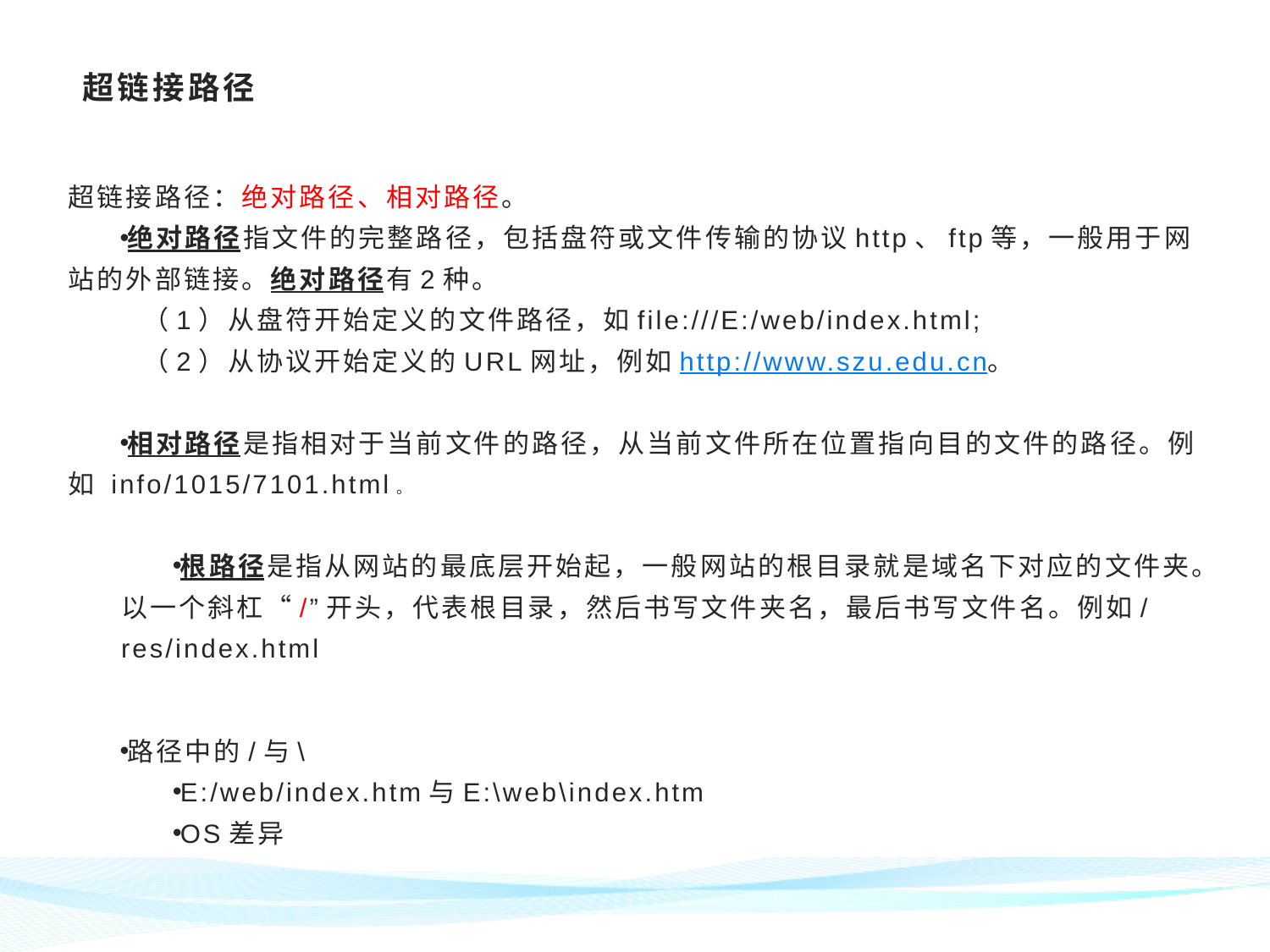

# 超链接路径
超链接路径：绝对路径、相对路径。
绝对路径指文件的完整路径，包括盘符或文件传输的协议http、ftp等，一般用于网站的外部链接。绝对路径有2种。
  （1）从盘符开始定义的文件路径，如file:///E:/web/index.html;
  （2）从协议开始定义的URL网址，例如http://www.szu.edu.cn。

相对路径是指相对于当前文件的路径，从当前文件所在位置指向目的文件的路径。例如 info/1015/7101.html。

根路径是指从网站的最底层开始起，一般网站的根目录就是域名下对应的文件夹。以一个斜杠“/”开头，代表根目录，然后书写文件夹名，最后书写文件名。例如/res/index.html

路径中的/与\
E:/web/index.htm与E:\web\index.htm
OS差异